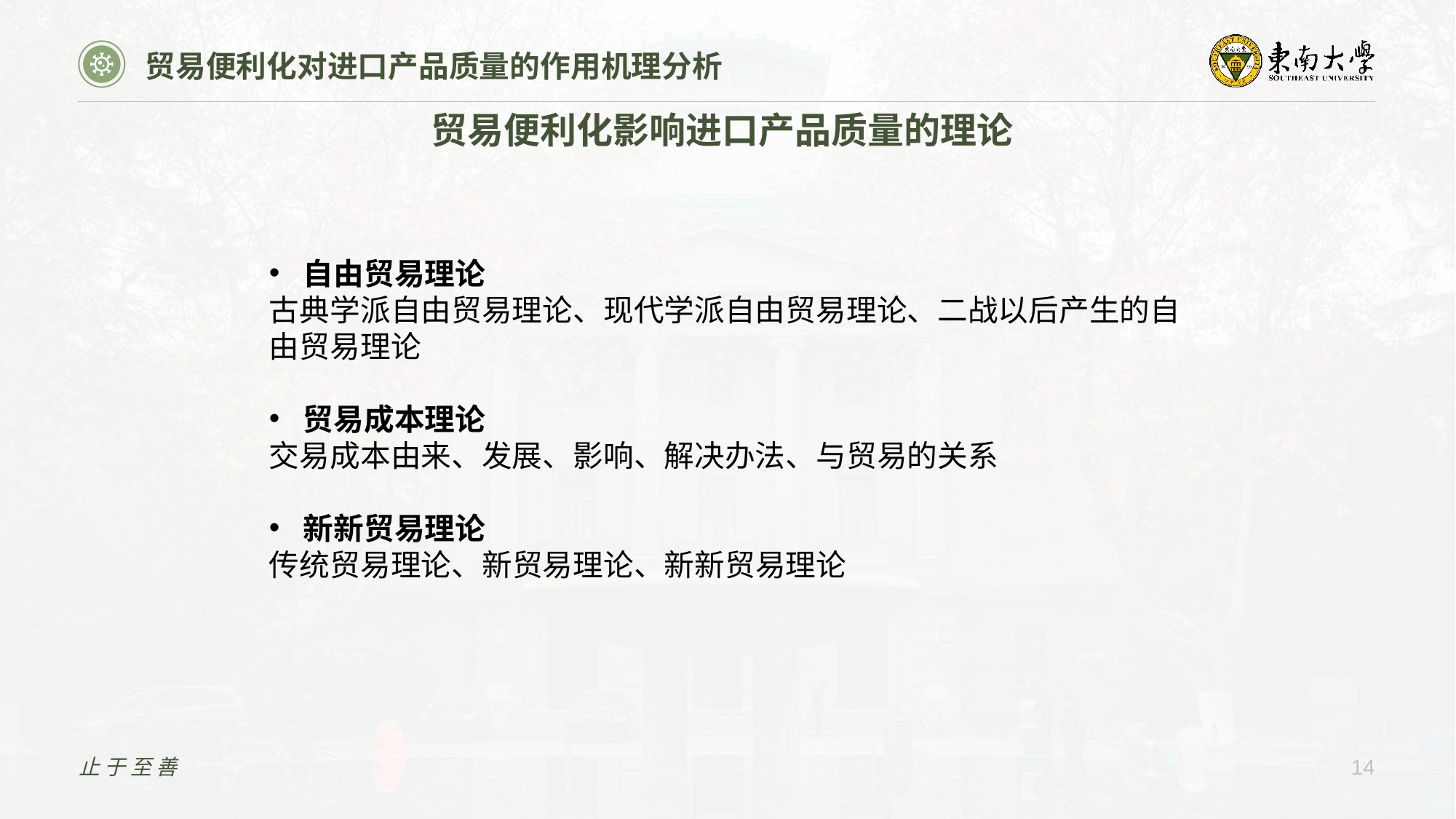

贸易便利化对进口产品质量的作用机理分析
贸易便利化影响进口产品质量的理论
自由贸易理论
古典学派自由贸易理论、现代学派自由贸易理论、二战以后产生的自由贸易理论

贸易成本理论
交易成本由来、发展、影响、解决办法、与贸易的关系

新新贸易理论
传统贸易理论、新贸易理论、新新贸易理论
止于至善
14